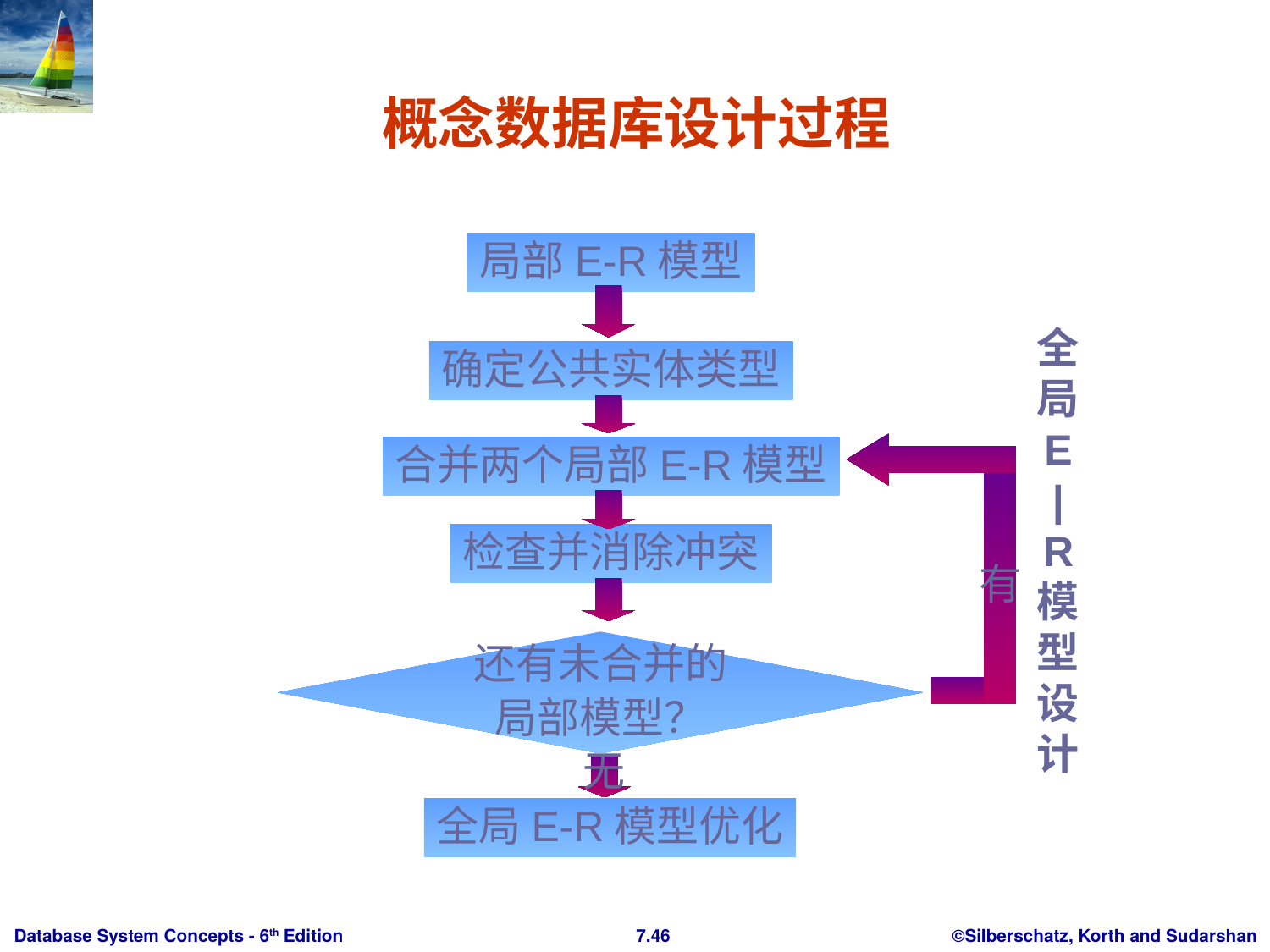

# 概念数据库设计过程
局部E-R模型

全
局
E
|
R
模型
设
计
确定公共实体类型

合并两个局部E-R模型
有

检查并消除冲突

还有未合并的
局部模型？

无
全局E-R模型优化